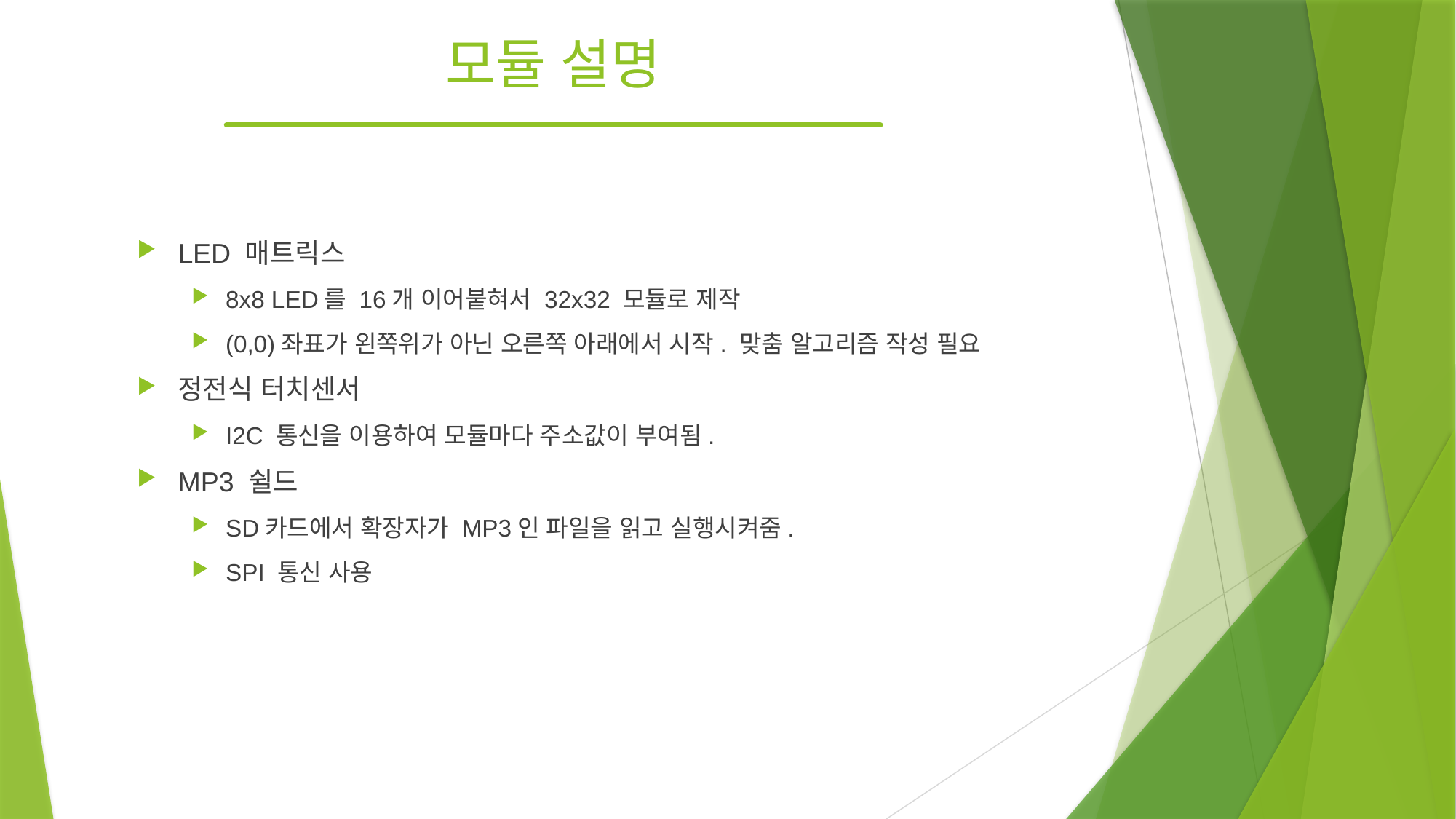

# 모듈 설명
LED 매트릭스
8x8 LED를 16개 이어붙혀서 32x32 모듈로 제작
(0,0)좌표가 왼쪽위가 아닌 오른쪽 아래에서 시작. 맞춤 알고리즘 작성 필요
정전식 터치센서
I2C 통신을 이용하여 모듈마다 주소값이 부여됨.
MP3 쉴드
SD카드에서 확장자가 MP3인 파일을 읽고 실행시켜줌.
SPI 통신 사용